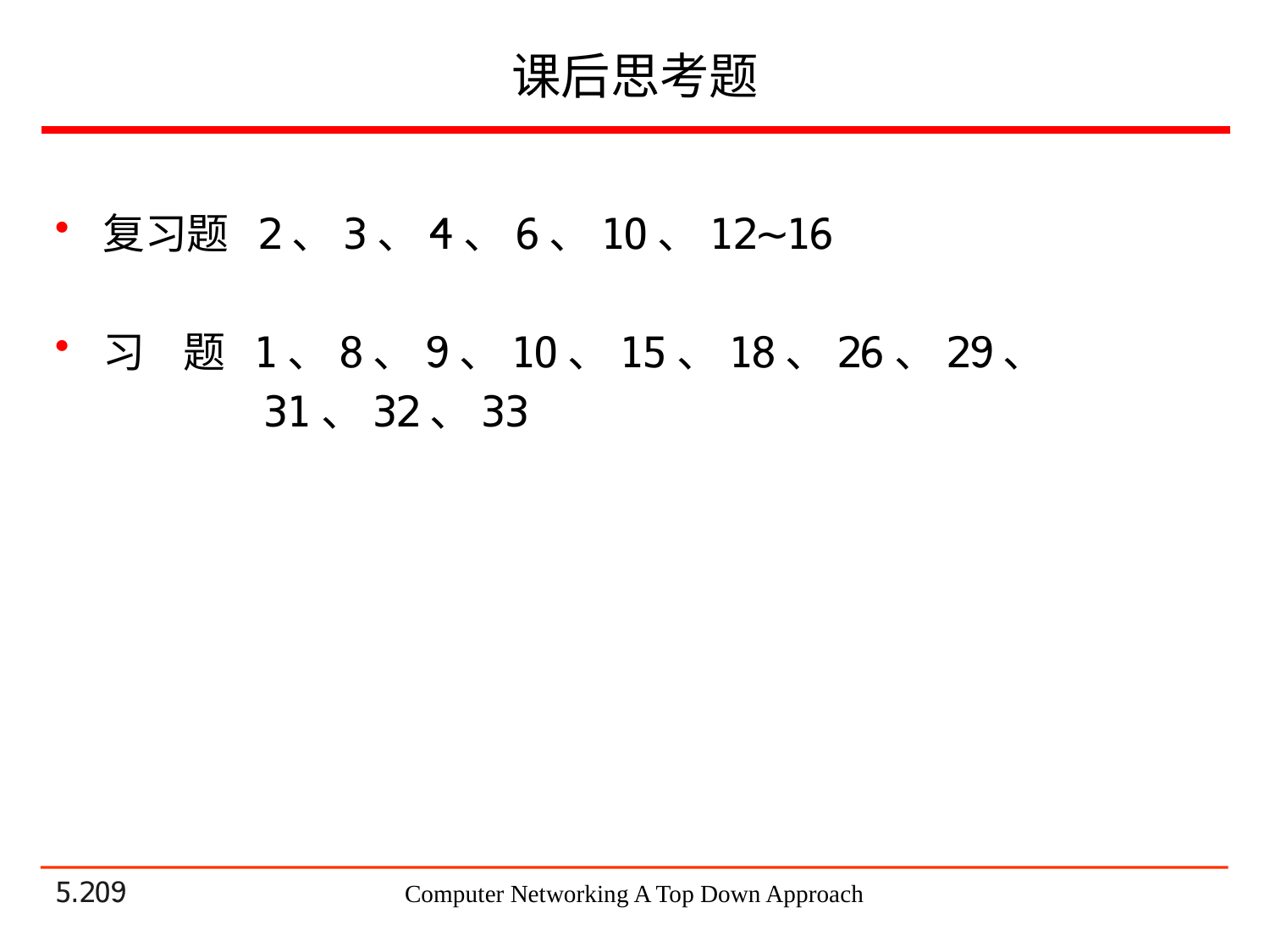

# 课后思考题

复习题  2、3、4、6、10、12~16

习    题  1、8、9、10、15、18、26、29、
                31、32、33